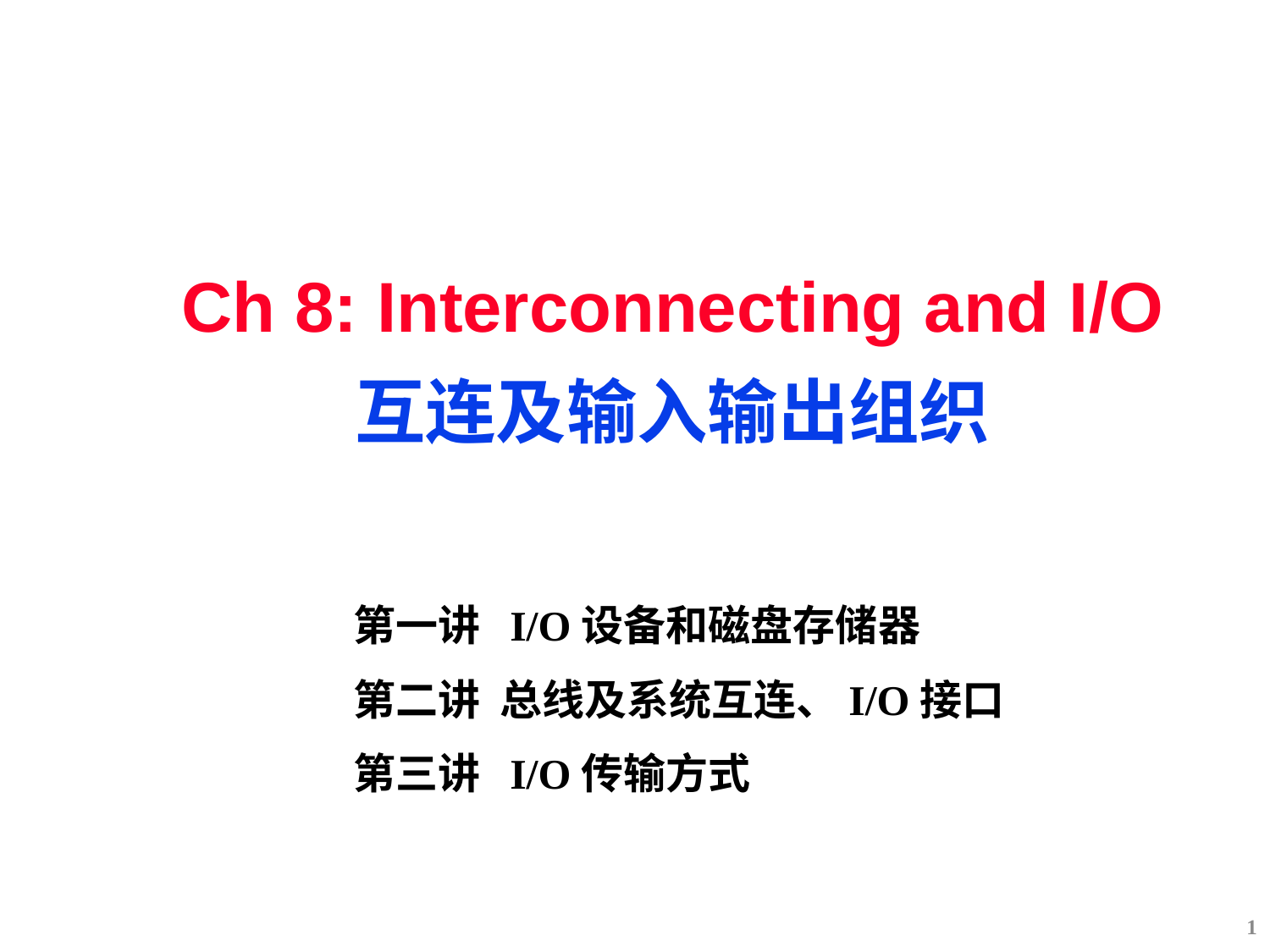

# Ch 8: Interconnecting and I/O 互连及输入输出组织
第一讲  I/O设备和磁盘存储器
第二讲  总线及系统互连、I/O接口
第三讲  I/O传输方式
1